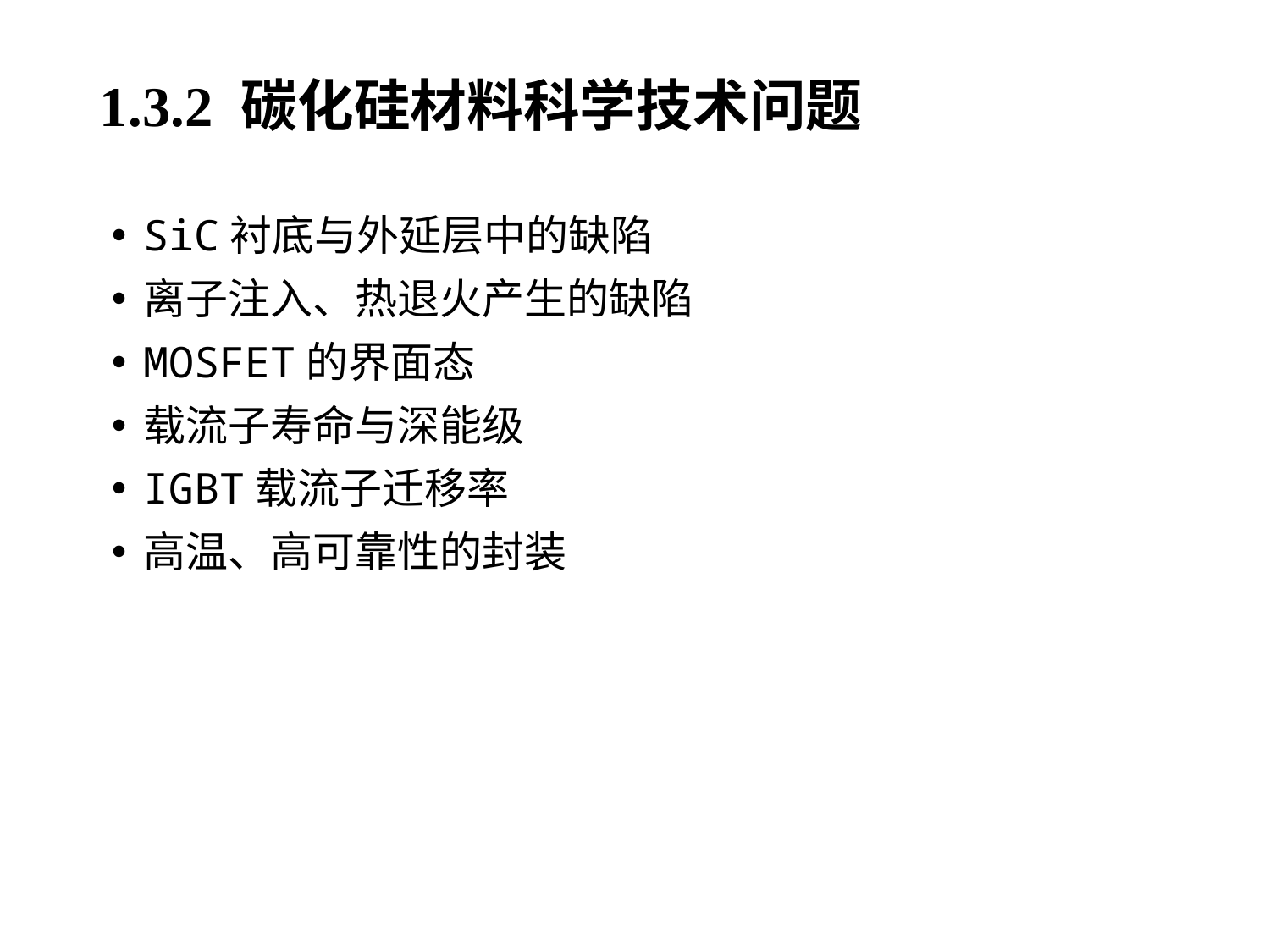

1.3.2 碳化硅材料科学技术问题
SiC衬底与外延层中的缺陷
离子注入、热退火产生的缺陷
MOSFET的界面态
载流子寿命与深能级
IGBT载流子迁移率
高温、高可靠性的封装

9